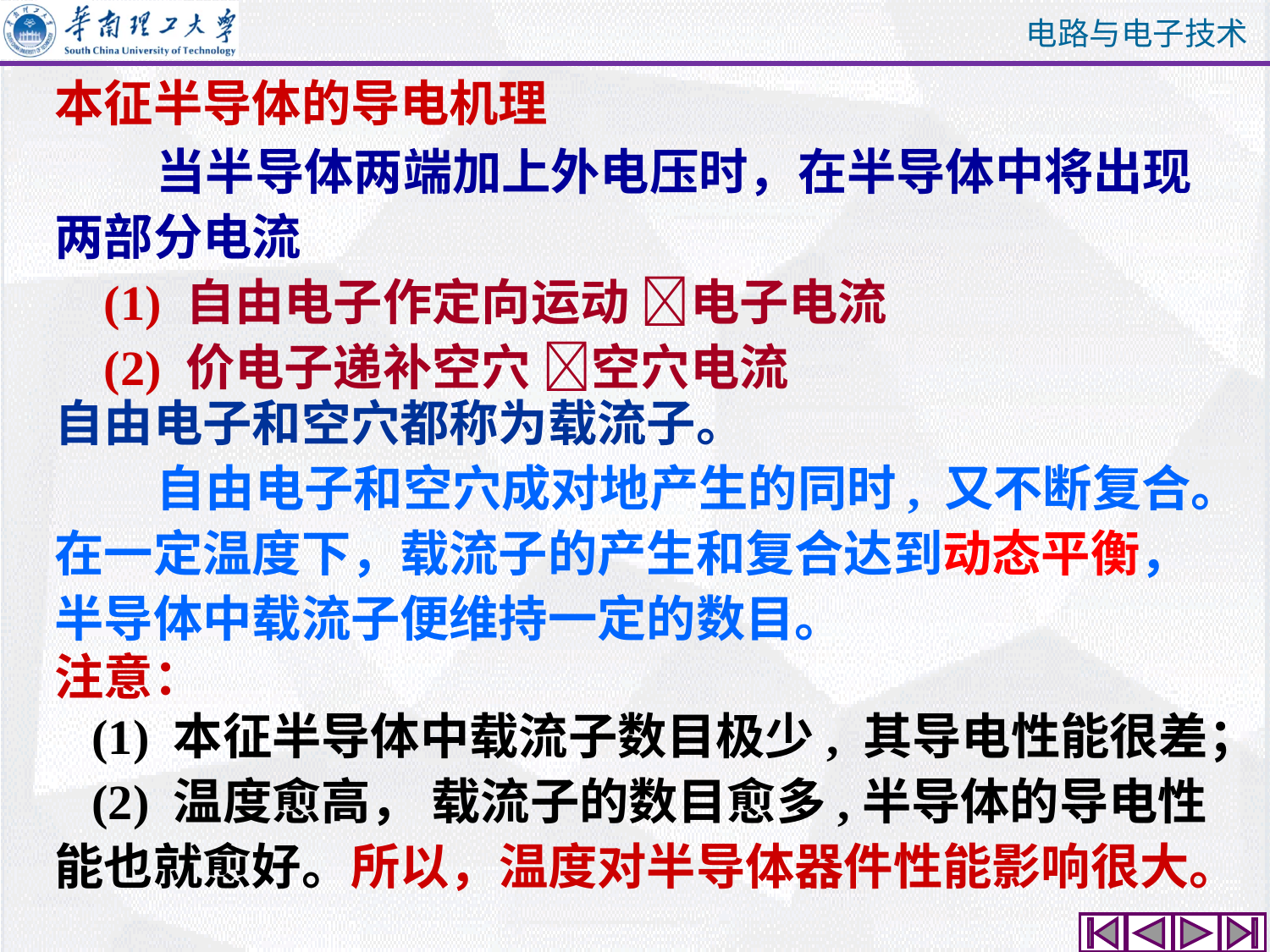

本征半导体的导电机理
        当半导体两端加上外电压时，在半导体中将出现两部分电流
    (1) 自由电子作定向运动 →电子电流
    (2) 价电子递补空穴 →空穴电流
自由电子和空穴都称为载流子。
        自由电子和空穴成对地产生的同时, 又不断复合。在一定温度下，载流子的产生和复合达到动态平衡，半导体中载流子便维持一定的数目。
注意：
   (1) 本征半导体中载流子数目极少, 其导电性能很差；
   (2) 温度愈高， 载流子的数目愈多,半导体的导电性
能也就愈好。所以，温度对半导体器件性能影响很大。